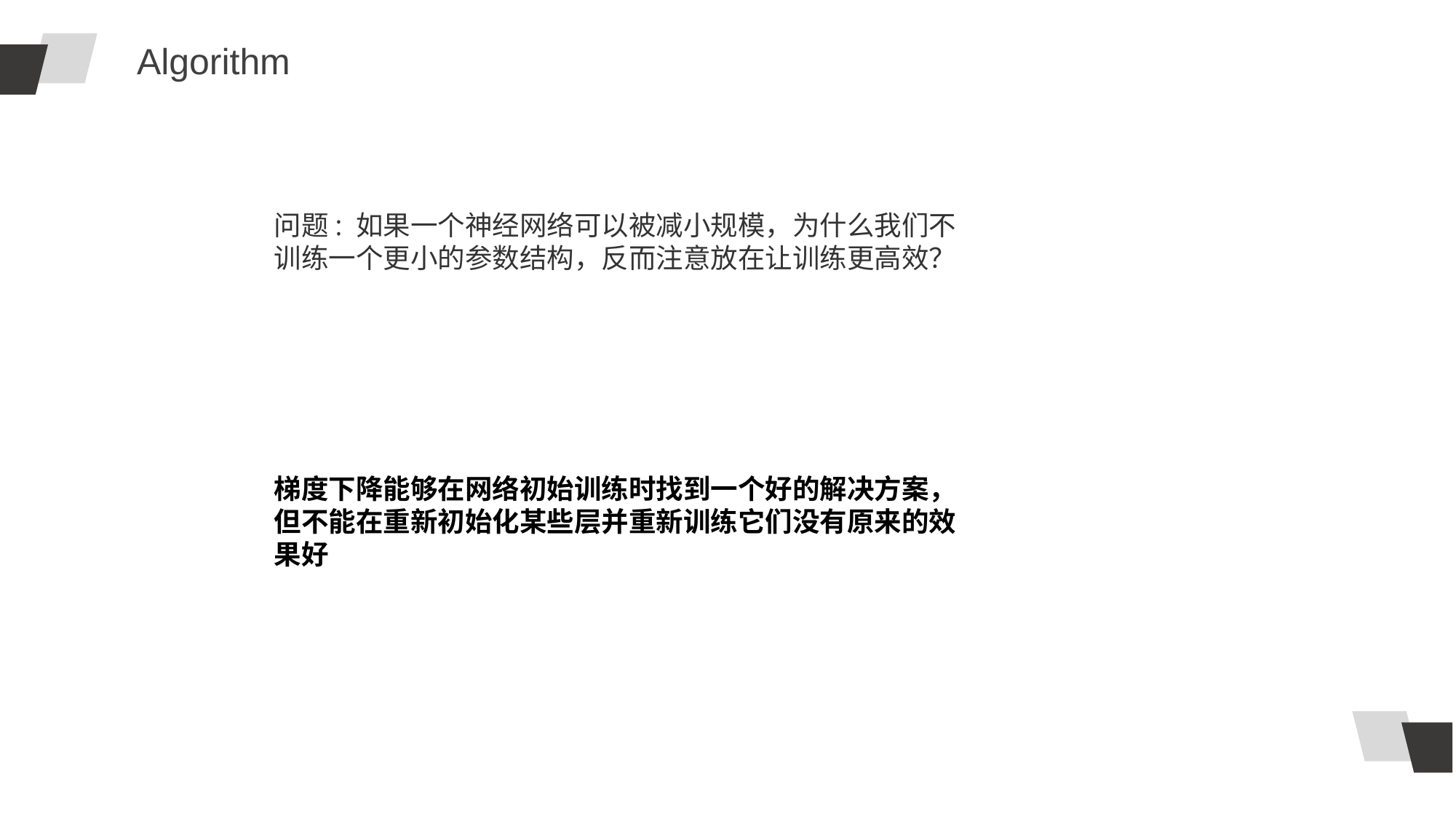

Algorithm
问题: 如果一个神经网络可以被减小规模，为什么我们不训练一个更小的参数结构，反而注意放在让训练更高效？
梯度下降能够在网络初始训练时找到一个好的解决方案，但不能在重新初始化某些层并重新训练它们没有原来的效果好